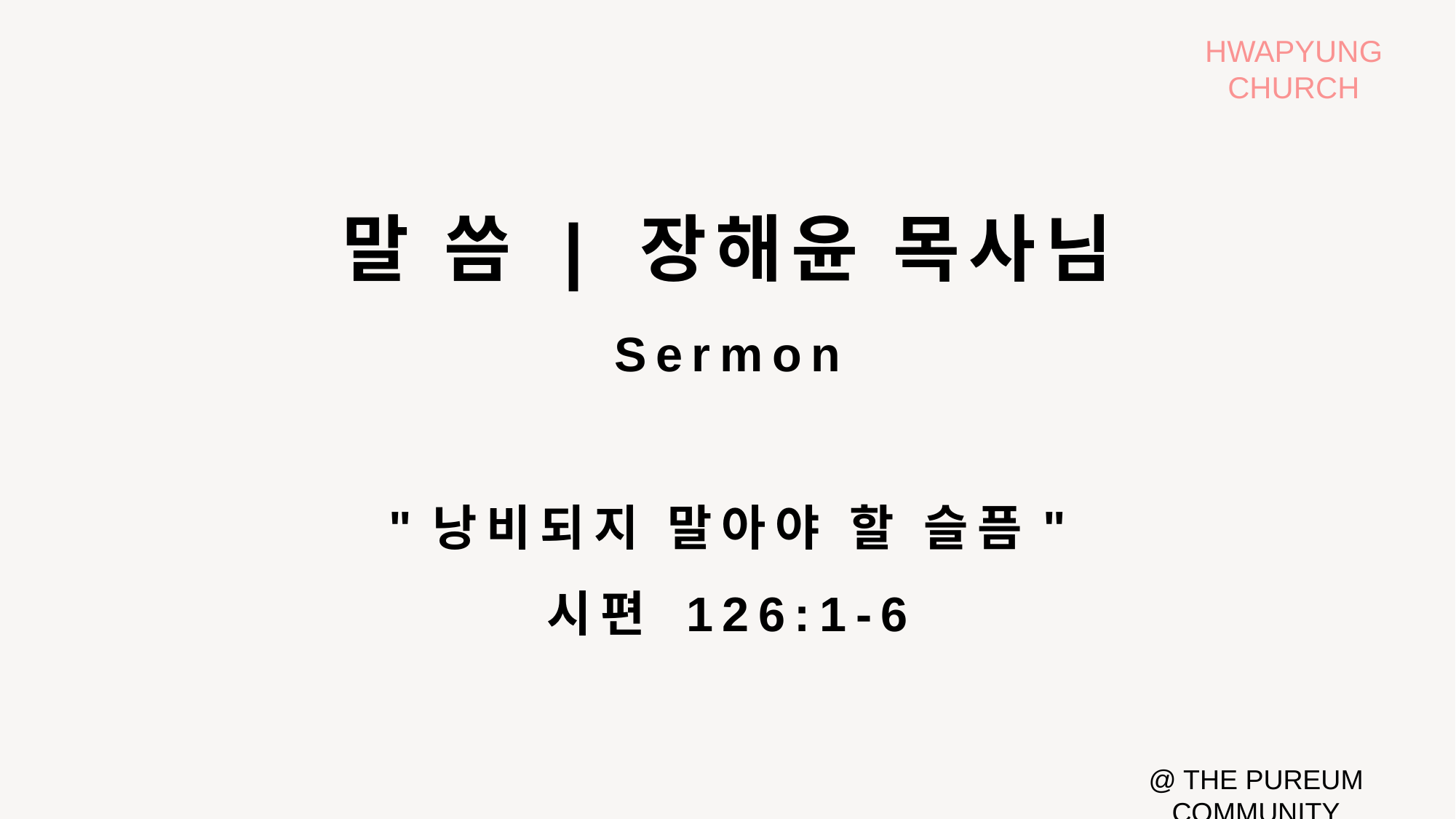

말 씀 | 장해윤 목사님
"낭비되지 말아야 할 슬픔"
시편 126:1-6